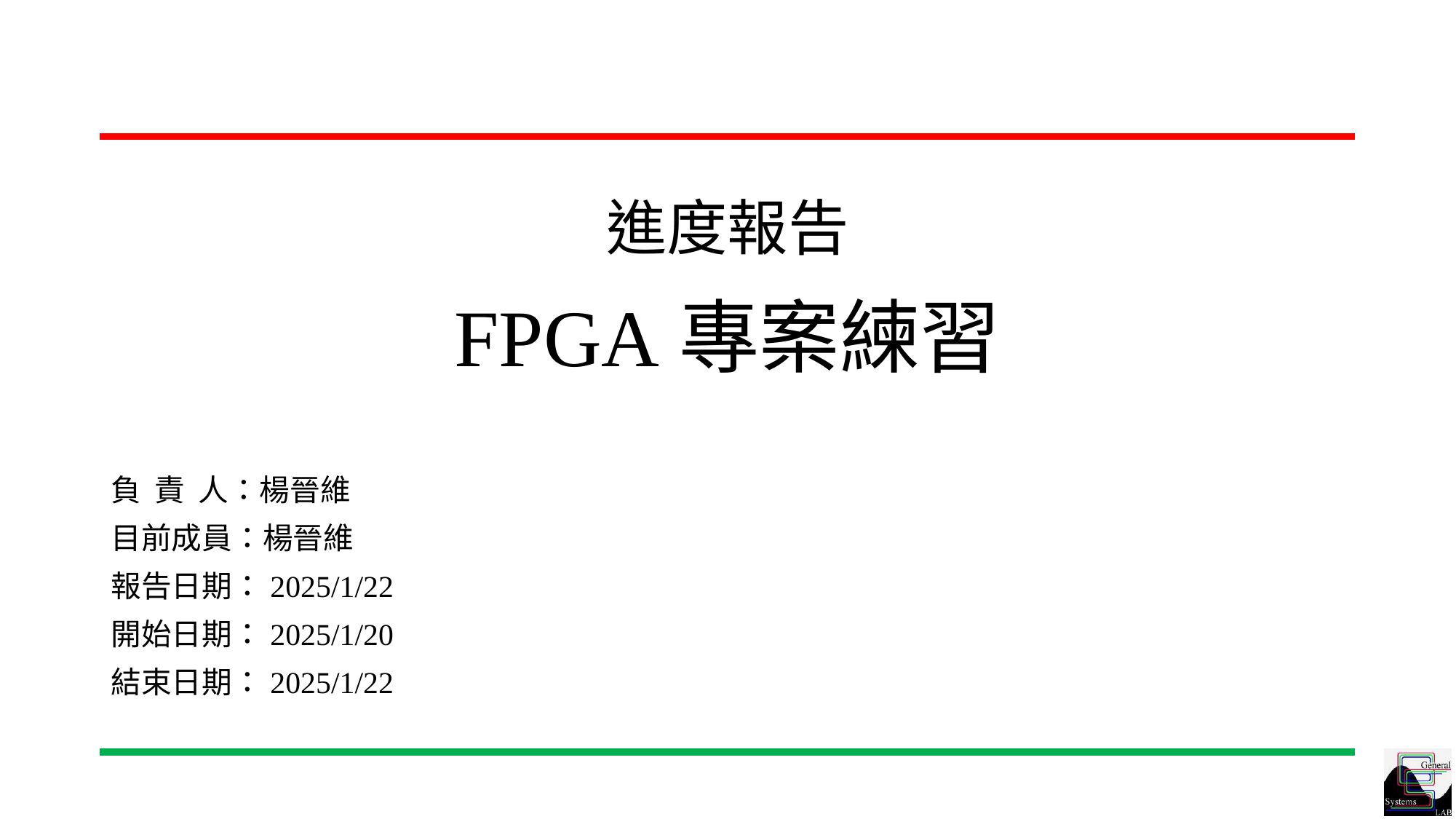

# 進度報告 FPGA專案練習
負  責  人：楊晉維
目前成員：楊晉維
報告日期：2025/1/22
開始日期：2025/1/20
結束日期：2025/1/22